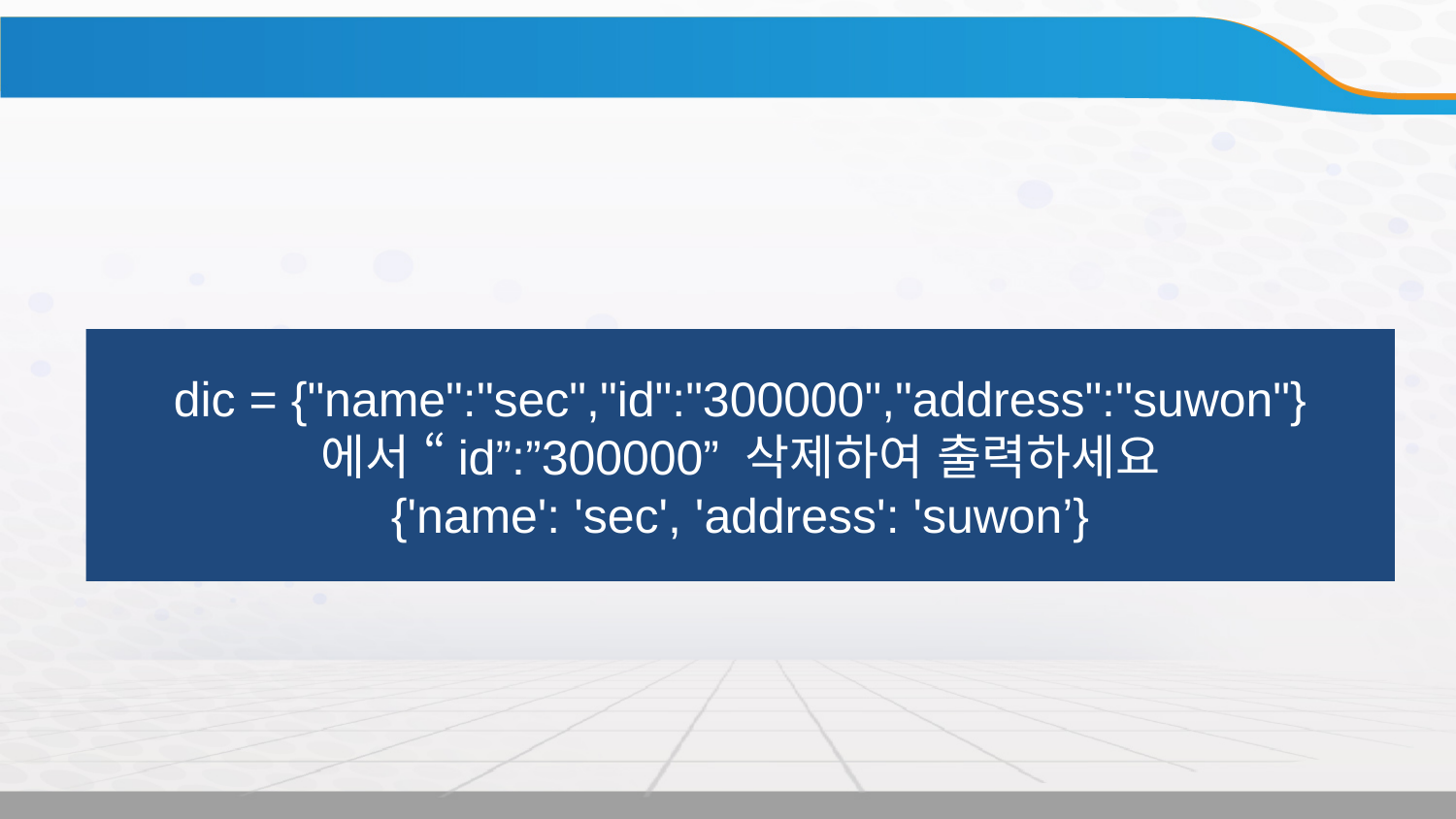

실습
dic = {"name":"sec","id":"300000","address":"suwon"}
에서 “id”:”300000” 삭제하여 출력하세요
{'name': 'sec', 'address': 'suwon’}